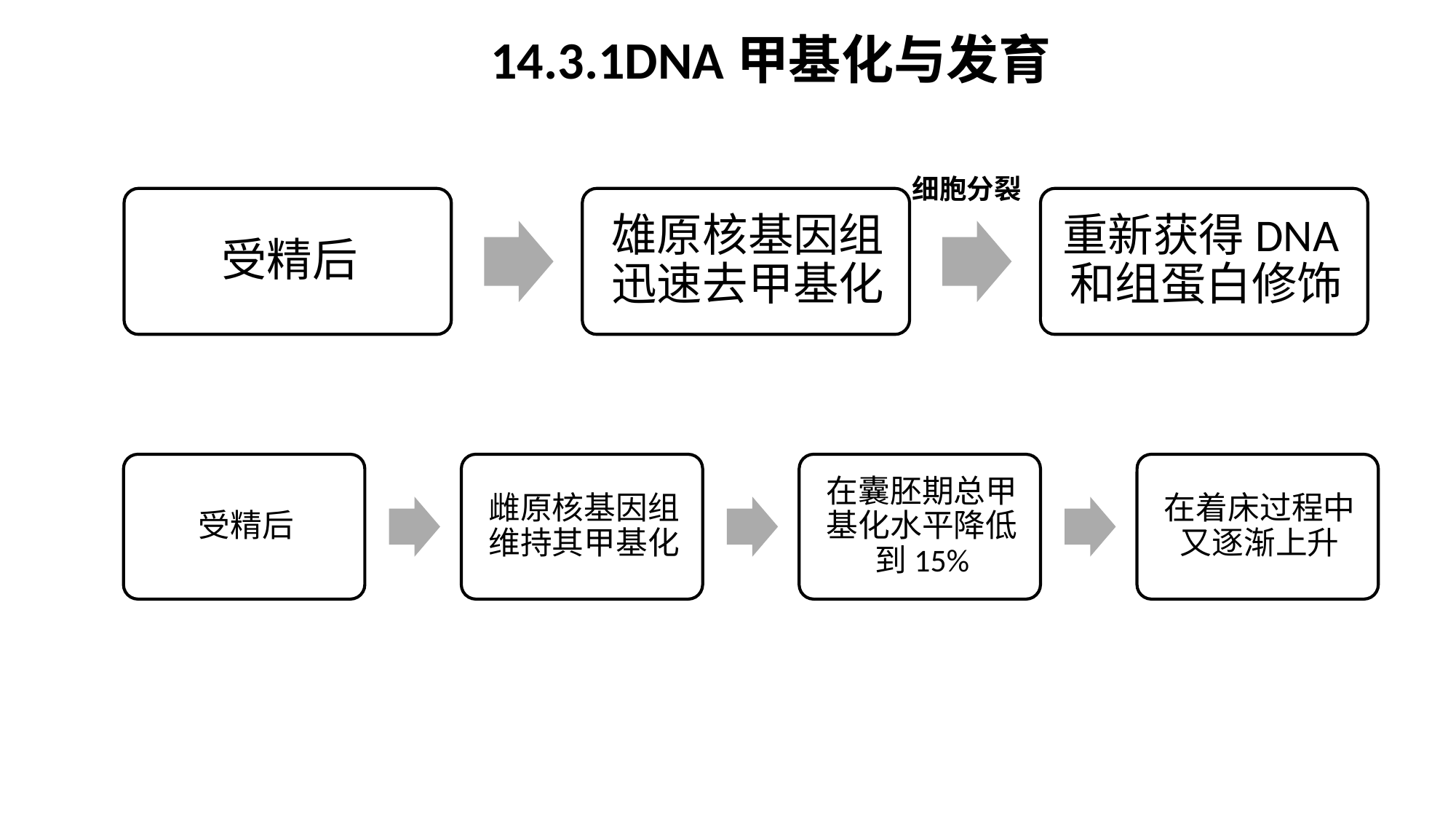

# 14.3.1DNA甲基化与发育
细胞分裂
受精后

雄原核基因组迅速去甲基化

重新获得DNA和组蛋白修饰
受精后

雌原核基因组维持其甲基化

在囊胚期总甲基化水平降低到15%

在着床过程中又逐渐上升